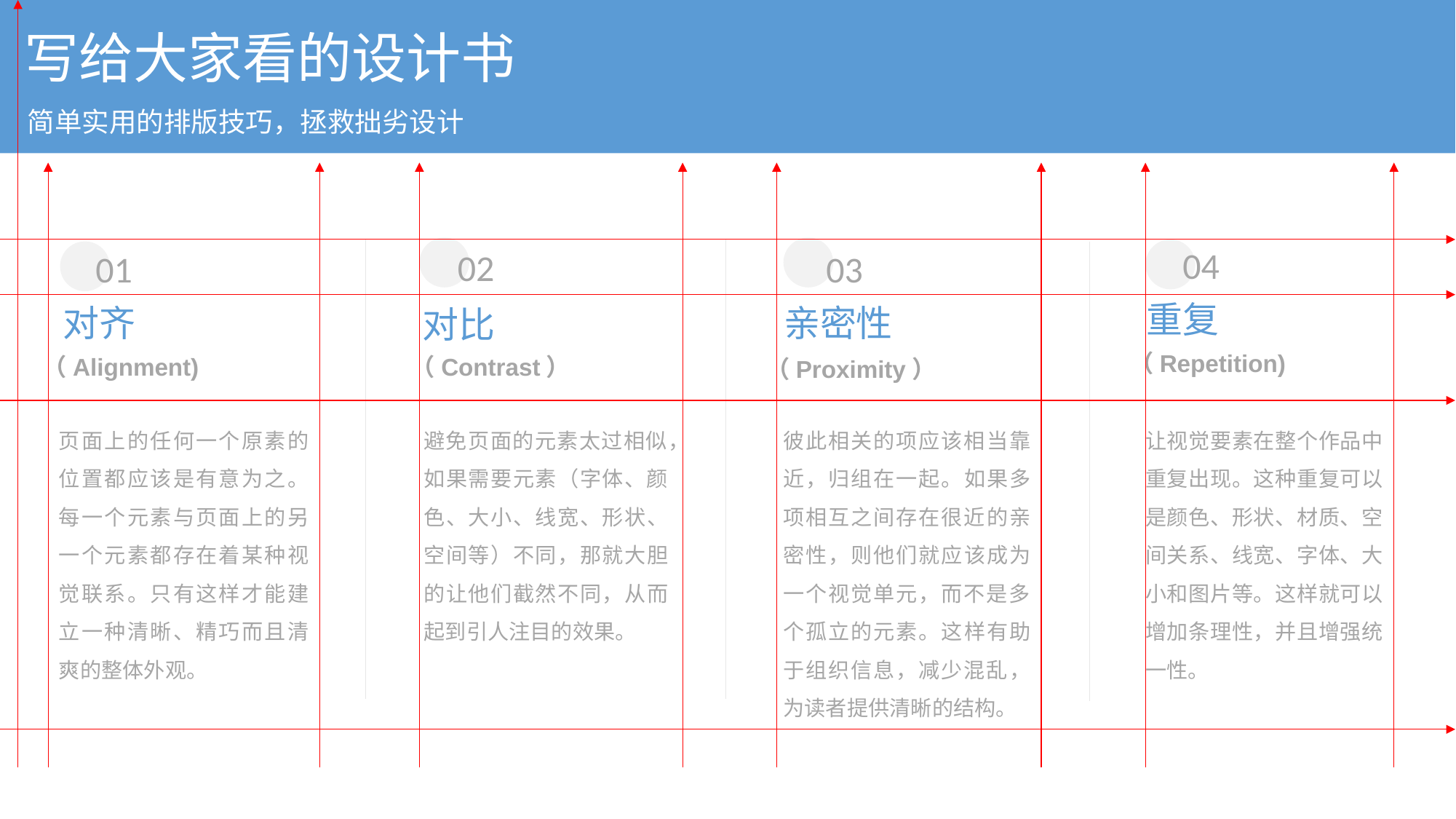

写给大家看的设计书
简单实用的排版技巧，拯救拙劣设计

04
02

01
03
重复
对齐
亲密性
对比
（Repetition)
（Alignment)
（Contrast）
（Proximity）
页面上的任何一个原素的位置都应该是有意为之。每一个元素与页面上的另一个元素都存在着某种视觉联系。只有这样才能建立一种清晰、精巧而且清爽的整体外观。
避免页面的元素太过相似，如果需要元素（字体、颜色、大小、线宽、形状、空间等）不同，那就大胆的让他们截然不同，从而起到引人注目的效果。
彼此相关的项应该相当靠近，归组在一起。如果多项相互之间存在很近的亲密性，则他们就应该成为一个视觉单元，而不是多个孤立的元素。这样有助于组织信息，减少混乱，为读者提供清晰的结构。
让视觉要素在整个作品中重复出现。这种重复可以是颜色、形状、材质、空间关系、线宽、字体、大小和图片等。这样就可以增加条理性，并且增强统一性。